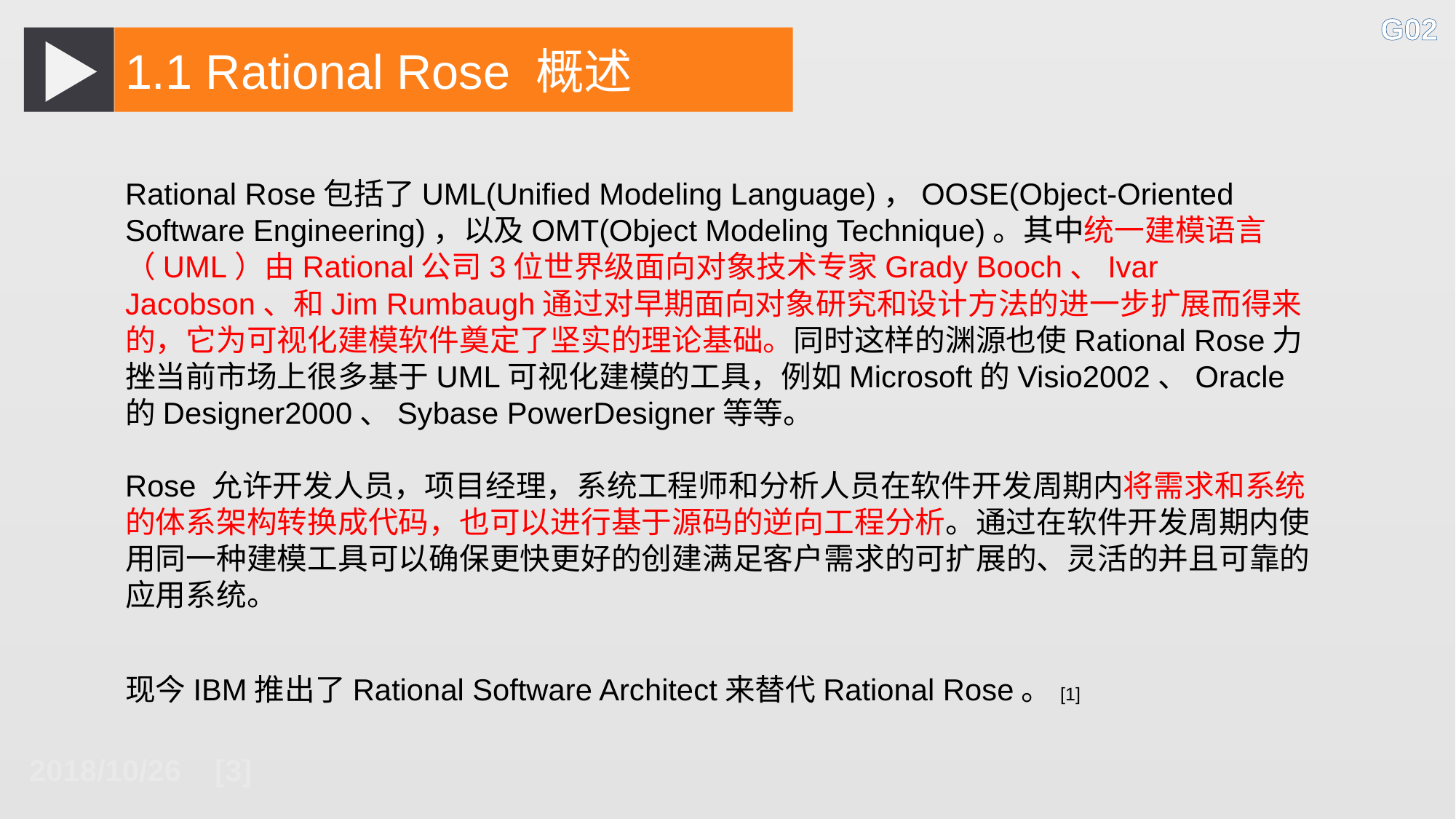

G02

1.1 Rational Rose 概述

Rational Rose包括了UML(Unified Modeling Language)，OOSE(Object-Oriented Software Engineering)，以及OMT(Object Modeling Technique)。其中统一建模语言（UML）由Rational公司3位世界级面向对象技术专家Grady Booch、Ivar Jacobson、和Jim Rumbaugh通过对早期面向对象研究和设计方法的进一步扩展而得来的，它为可视化建模软件奠定了坚实的理论基础。同时这样的渊源也使Rational Rose力挫当前市场上很多基于UML可视化建模的工具，例如Microsoft的Visio2002、Oracle的Designer2000、Sybase PowerDesigner等等。

Rose 允许开发人员，项目经理，系统工程师和分析人员在软件开发周期内将需求和系统的体系架构转换成代码，也可以进行基于源码的逆向工程分析。通过在软件开发周期内使用同一种建模工具可以确保更快更好的创建满足客户需求的可扩展的、灵活的并且可靠的应用系统。

现今IBM推出了Rational Software Architect来替代Rational Rose。 [1]
2018/10/26    [3]